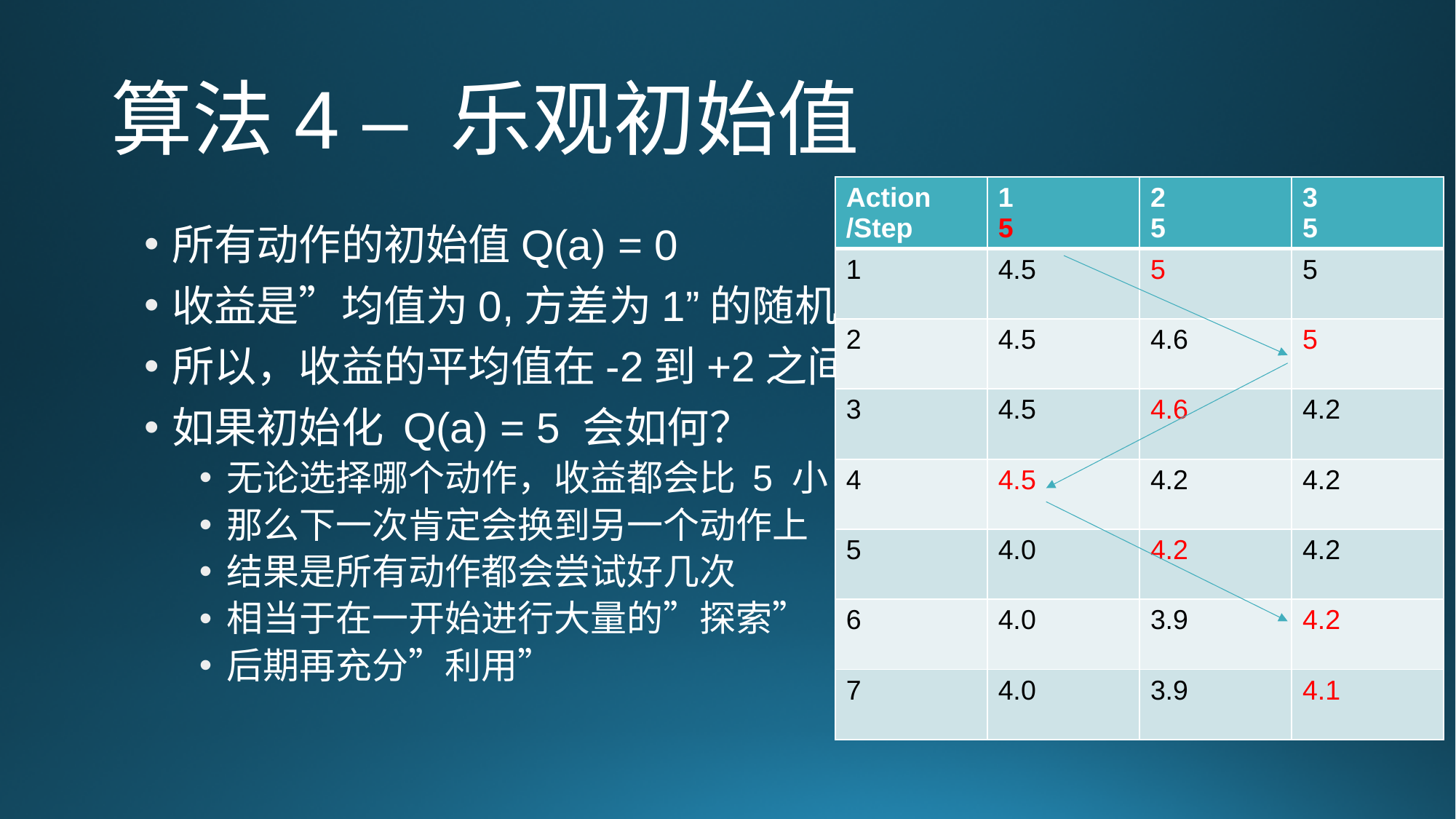

# 算法4 – 乐观初始值
| Action /Step | 1 5 | 2 5 | 3 5 |
| --- | --- | --- | --- |
| 1 | 4.5 | 5 | 5 |
| 2 | 4.5 | 4.6 | 5 |
| 3 | 4.5 | 4.6 | 4.2 |
| 4 | 4.5 | 4.2 | 4.2 |
| 5 | 4.0 | 4.2 | 4.2 |
| 6 | 4.0 | 3.9 | 4.2 |
| 7 | 4.0 | 3.9 | 4.1 |
所有动作的初始值Q(a) = 0
收益是”均值为0,方差为1”的随机数
所以，收益的平均值在-2到+2之间
如果初始化 Q(a) = 5 会如何？
无论选择哪个动作，收益都会比 5 小
那么下一次肯定会换到另一个动作上
结果是所有动作都会尝试好几次
相当于在一开始进行大量的”探索”
后期再充分”利用”